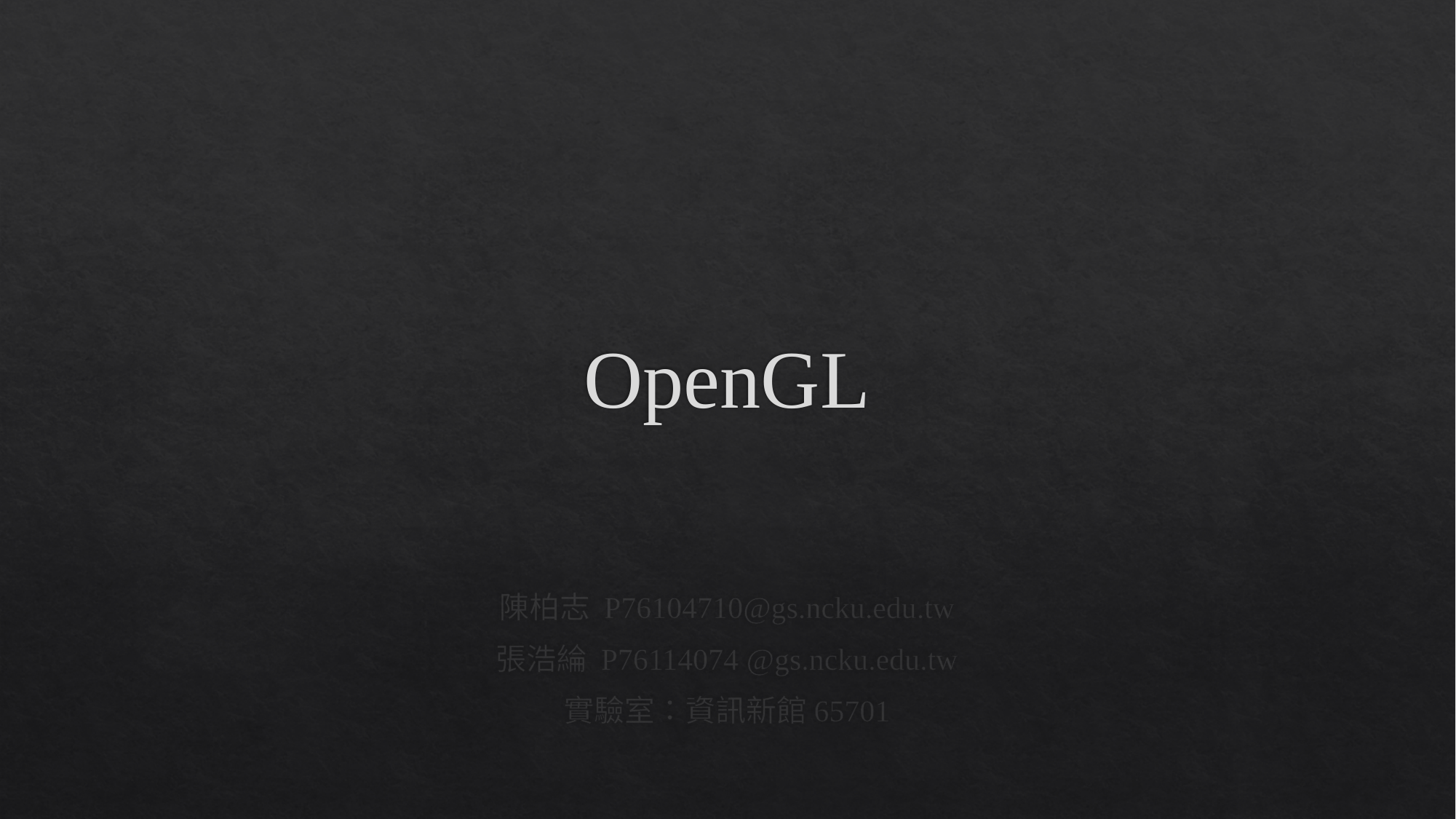

# OpenGL
陳柏志 P76104710@gs.ncku.edu.tw
張浩綸 P76114074 @gs.ncku.edu.tw
實驗室：資訊新館65701